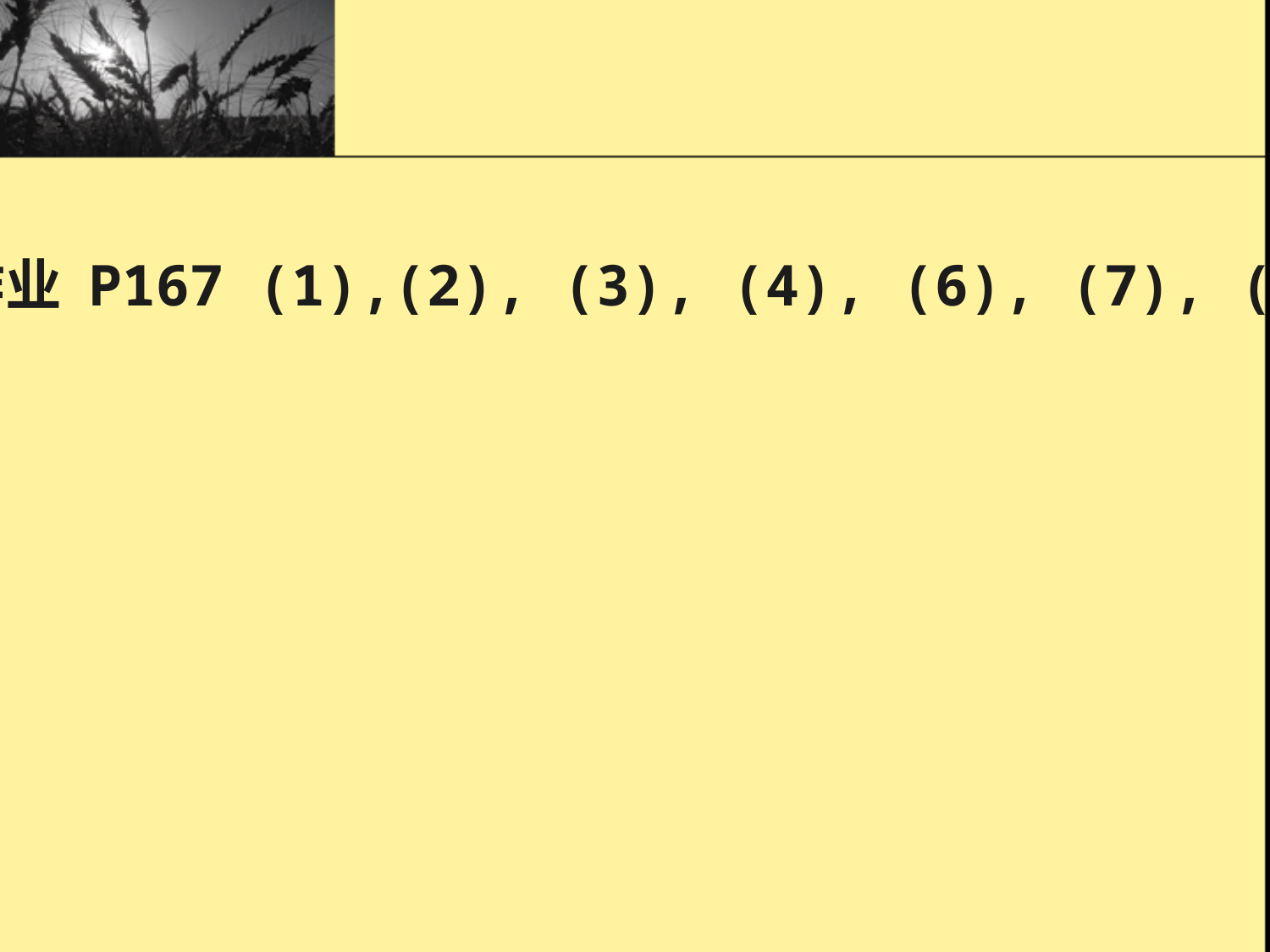

作业 P167 (1),(2), (3), (4), (6), (7), (8)